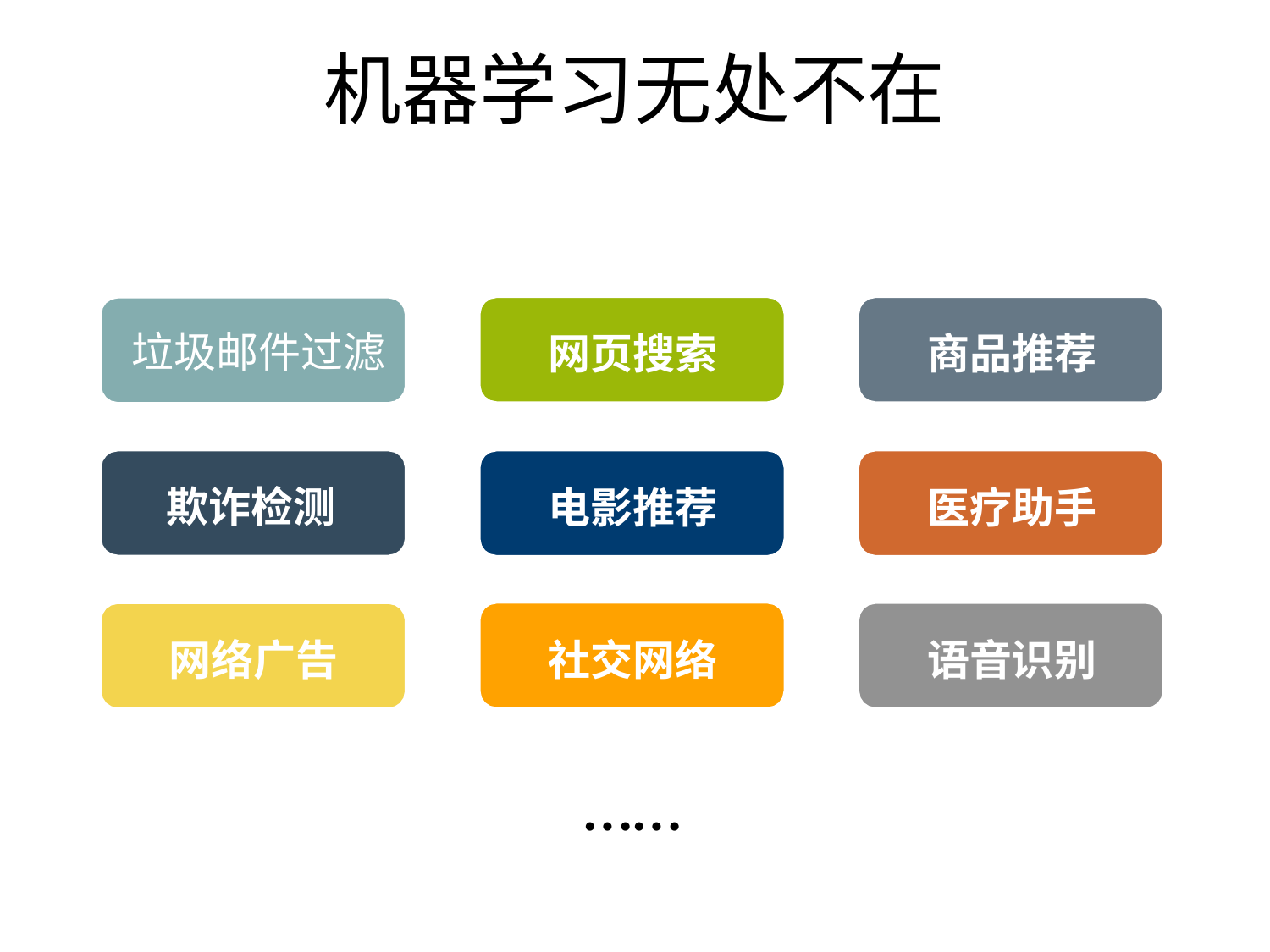

# 机器学习无处不在

垃圾邮件过滤
网页搜索
商品推荐

欺诈检测
电影推荐
医疗助手

社交网络
语音识别
网络广告
……